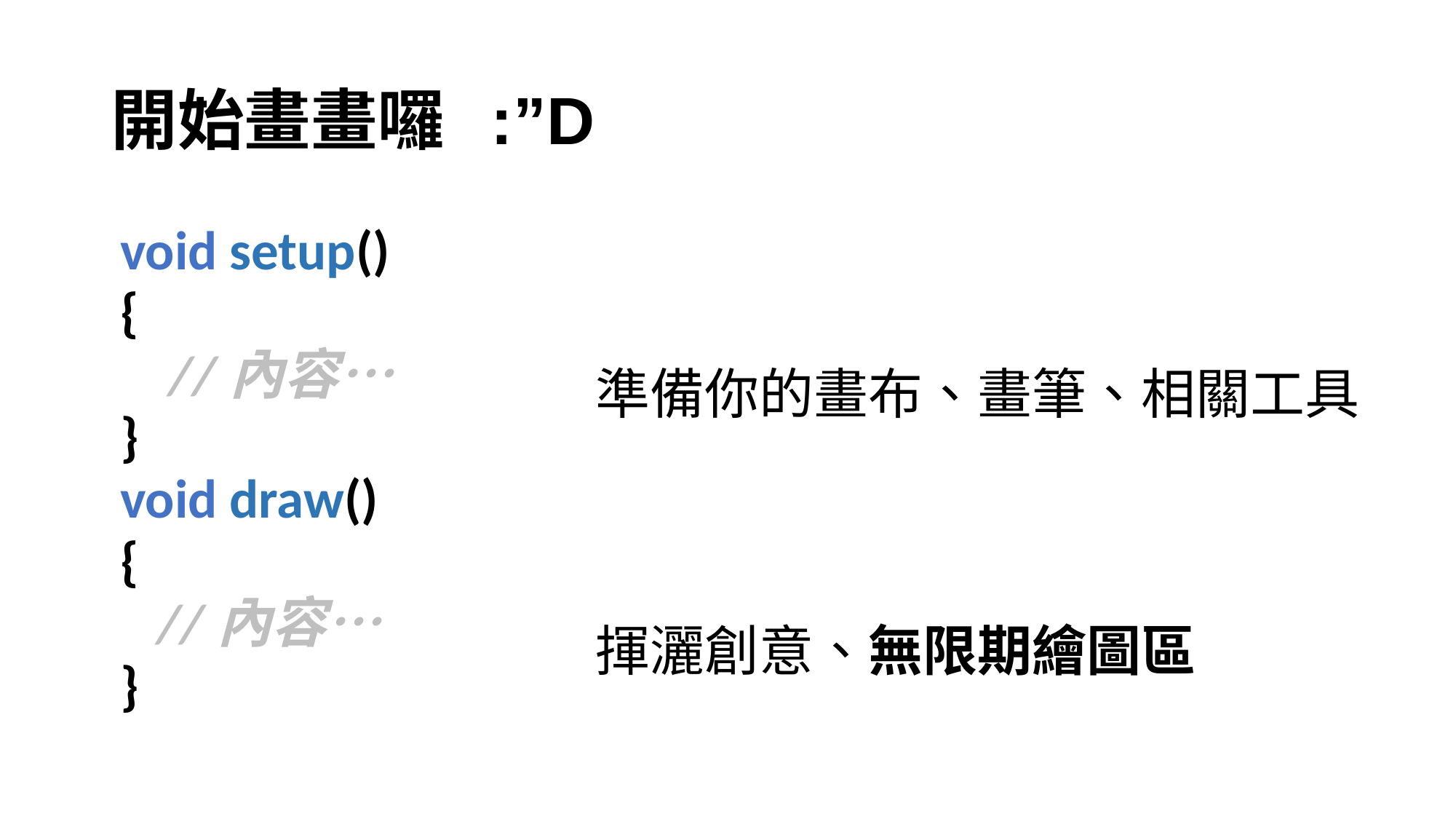

# 開始畫畫囉  :”D
void setup()
{
    //內容…
}
void draw()
{
   //內容…
}
準備你的畫布、畫筆、相關工具
揮灑創意、無限期繪圖區